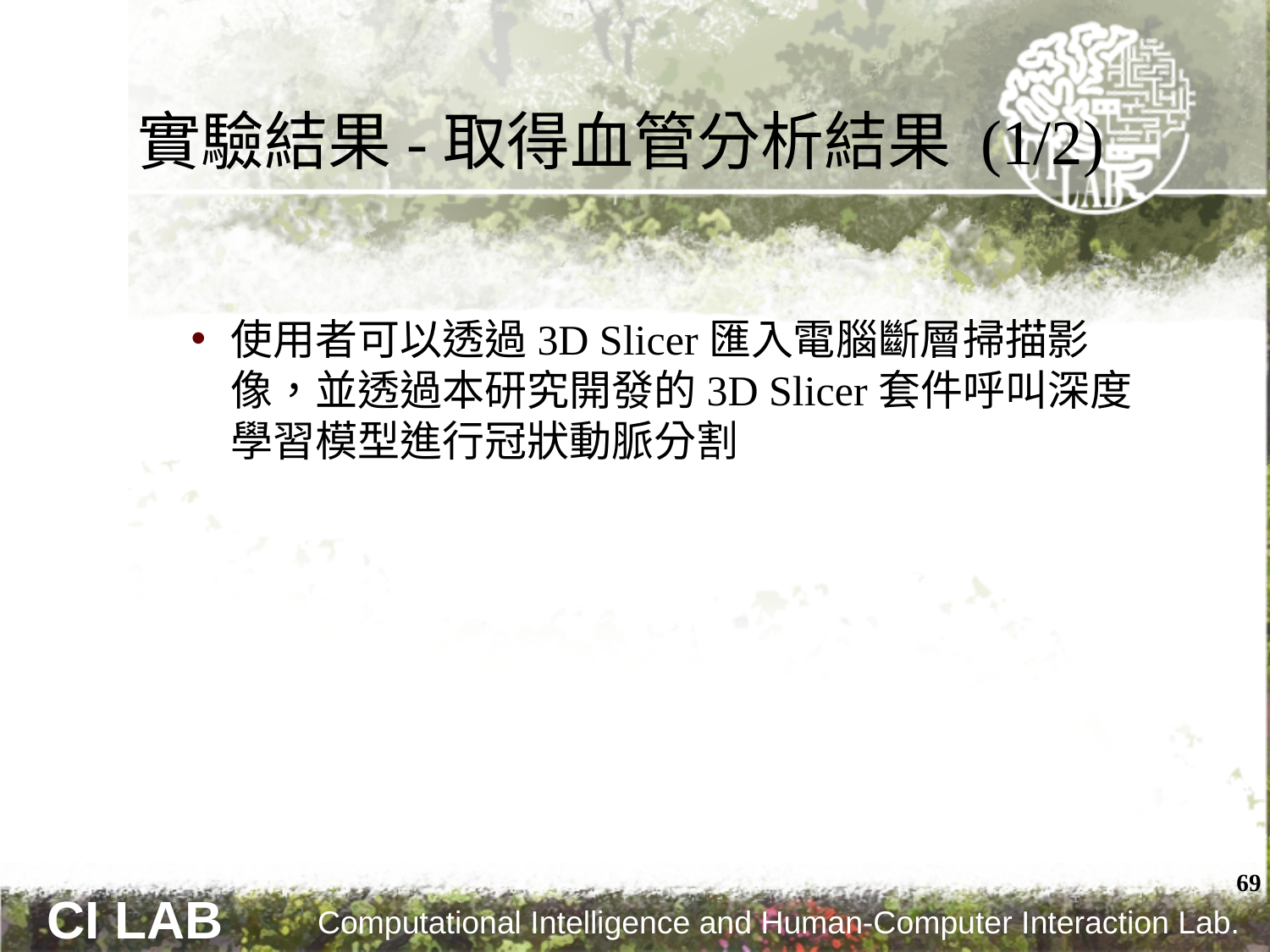

# 實驗結果-取得血管分析結果 (1/2)
使用者可以透過3D Slicer匯入電腦斷層掃描影像，並透過本研究開發的3D Slicer套件呼叫深度學習模型進行冠狀動脈分割
69